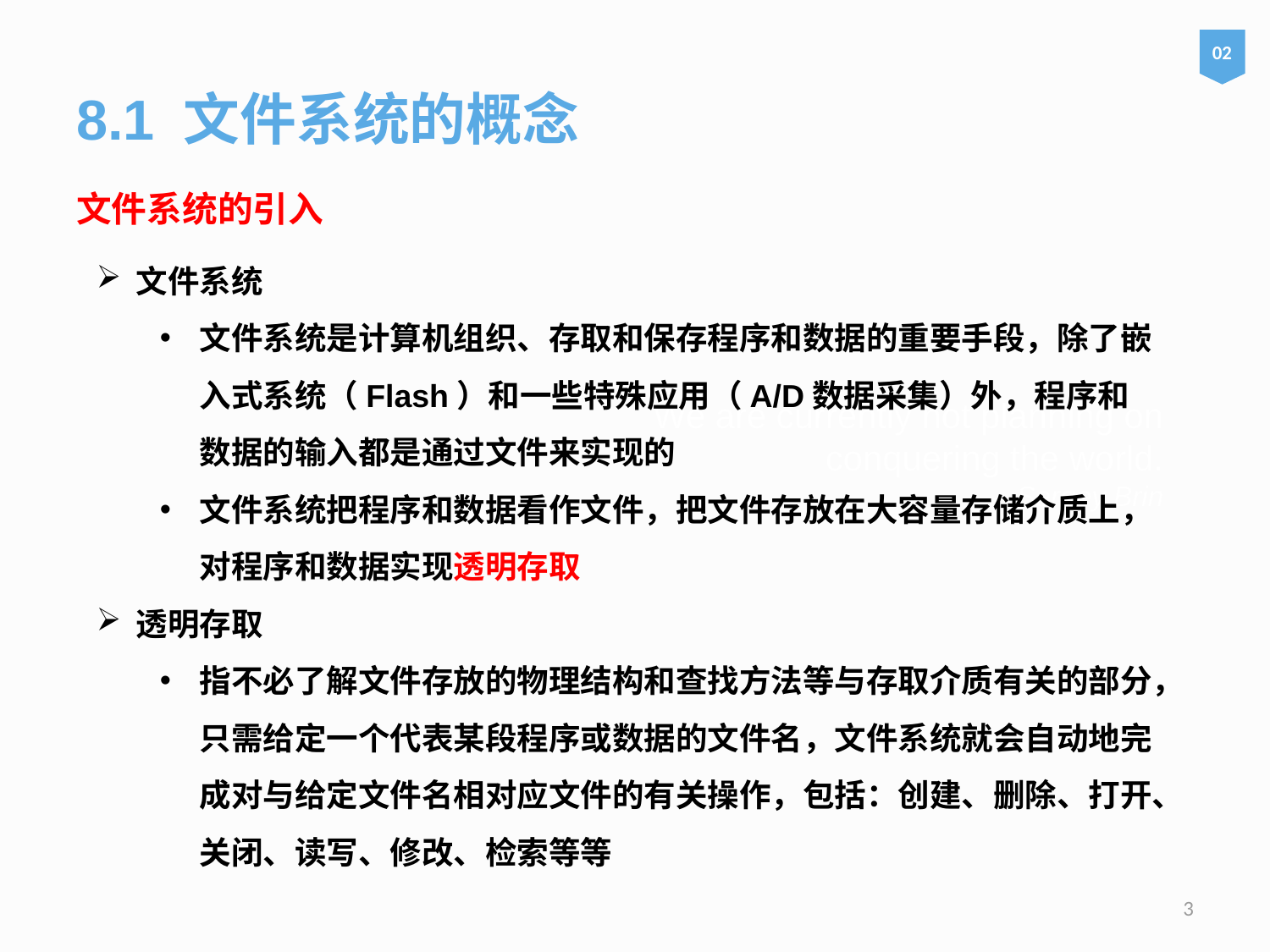

02
8.1 文件系统的概念
文件系统的引入
文件系统
文件系统是计算机组织、存取和保存程序和数据的重要手段，除了嵌入式系统（Flash）和一些特殊应用（A/D数据采集）外，程序和数据的输入都是通过文件来实现的
文件系统把程序和数据看作文件，把文件存放在大容量存储介质上，对程序和数据实现透明存取
透明存取
指不必了解文件存放的物理结构和查找方法等与存取介质有关的部分，只需给定一个代表某段程序或数据的文件名，文件系统就会自动地完成对与给定文件名相对应文件的有关操作，包括：创建、删除、打开、关闭、读写、修改、检索等等
# We are currently not planning on conquering the world. – Sergey Brin
3